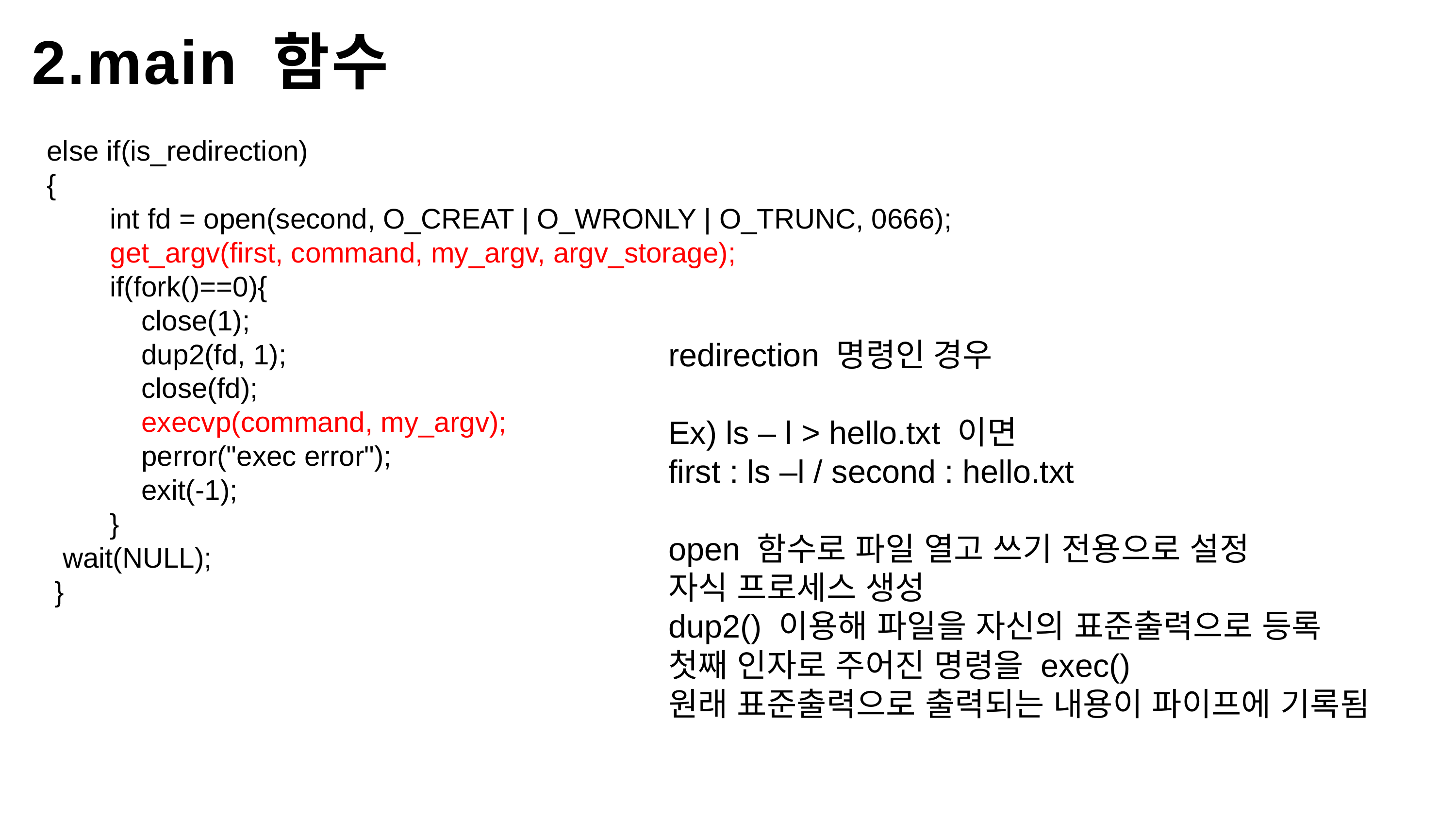

2.main 함수
      else if(is_redirection)
      {
              int fd = open(second, O_CREAT | O_WRONLY | O_TRUNC, 0666);
              get_argv(first, command, my_argv, argv_storage);
              if(fork()==0){
                  close(1);
                  dup2(fd, 1);
                  close(fd);
                  execvp(command, my_argv);
                  perror("exec error");
                  exit(-1);
              }
        wait(NULL);
       }

redirection 명령인 경우

Ex) ls – l > hello.txt 이면
first : ls –l / second : hello.txt

open 함수로 파일 열고 쓰기 전용으로 설정
자식 프로세스 생성
dup2() 이용해 파일을 자신의 표준출력으로 등록
첫째 인자로 주어진 명령을 exec()
원래 표준출력으로 출력되는 내용이 파이프에 기록됨